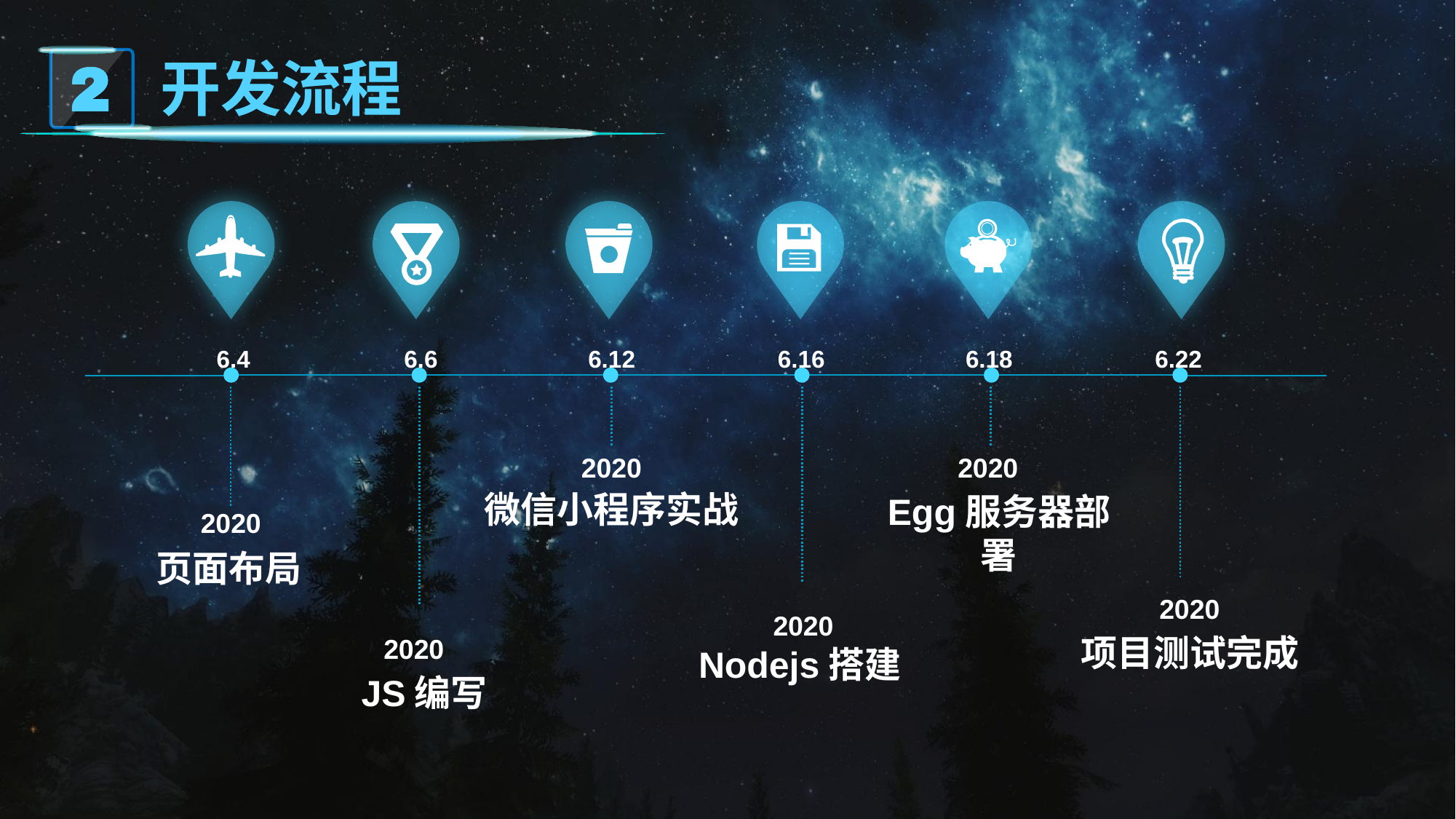

2
开发流程

6.4
6.6
6.12
6.16
6.18
6.22

2020
2020

微信小程序实战

Egg服务器部署

2020
页面布局
2020
2020
2020
项目测试完成
Nodejs搭建
JS编写